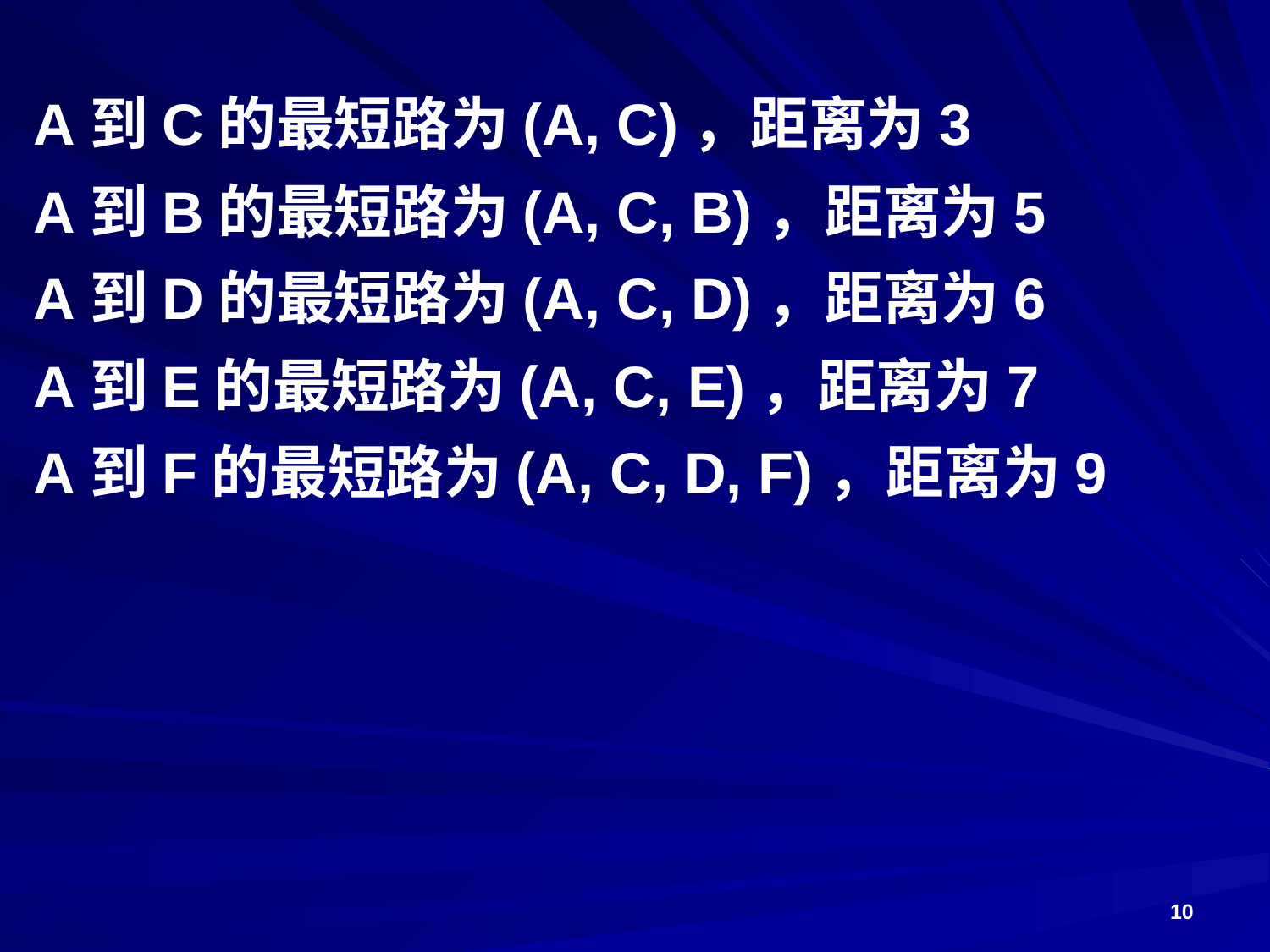

A到C的最短路为(A, C)，距离为3
A到B的最短路为(A, C, B)，距离为5
A到D的最短路为(A, C, D)，距离为6
A到E的最短路为(A, C, E)，距离为7
A到F的最短路为(A, C, D, F)，距离为9

10